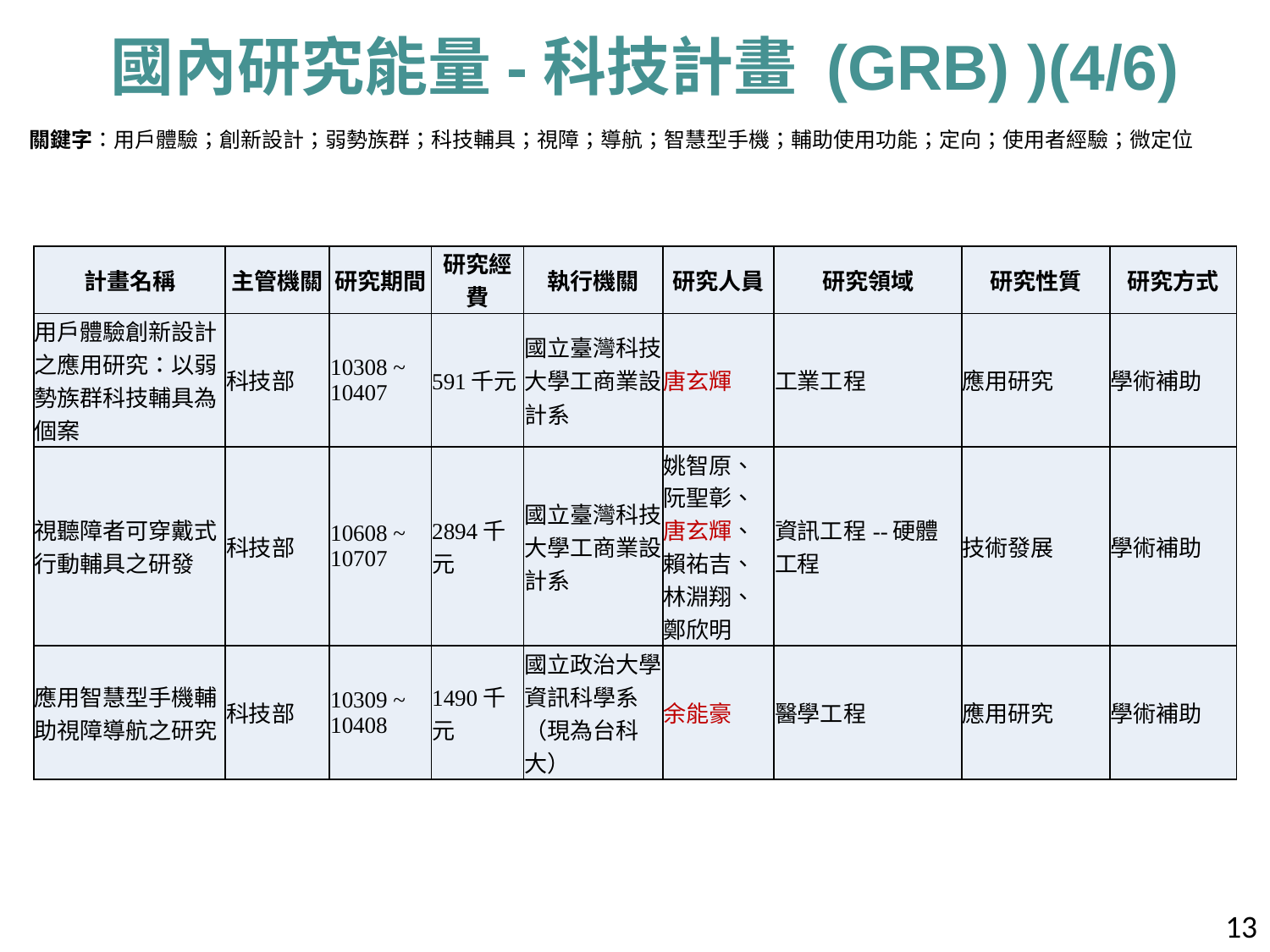

# 國內研究能量-科技計畫 (GRB) )(4/6)
關鍵字：用戶體驗；創新設計；弱勢族群；科技輔具；視障；導航；智慧型手機；輔助使用功能；定向；使用者經驗；微定位
| 計畫名稱 | 主管機關 | 研究期間 | 研究經費 | 執行機關 | 研究人員 | 研究領域 | 研究性質 | 研究方式 |
| --- | --- | --- | --- | --- | --- | --- | --- | --- |
| 用戶體驗創新設計之應用研究：以弱勢族群科技輔具為個案 | 科技部 | 10308 ~ 10407 | 591千元 | 國立臺灣科技大學工商業設計系 | 唐玄輝 | 工業工程 | 應用研究 | 學術補助 |
| 視聽障者可穿戴式行動輔具之研發 | 科技部 | 10608 ~ 10707 | 2894千元 | 國立臺灣科技大學工商業設計系 | 姚智原、阮聖彰、唐玄輝、賴祐吉、林淵翔、鄭欣明 | 資訊工程--硬體工程 | 技術發展 | 學術補助 |
| 應用智慧型手機輔助視障導航之研究 | 科技部 | 10309 ~ 10408 | 1490千元 | 國立政治大學資訊科學系 （現為台科大） | 余能豪 | 醫學工程 | 應用研究 | 學術補助 |
13